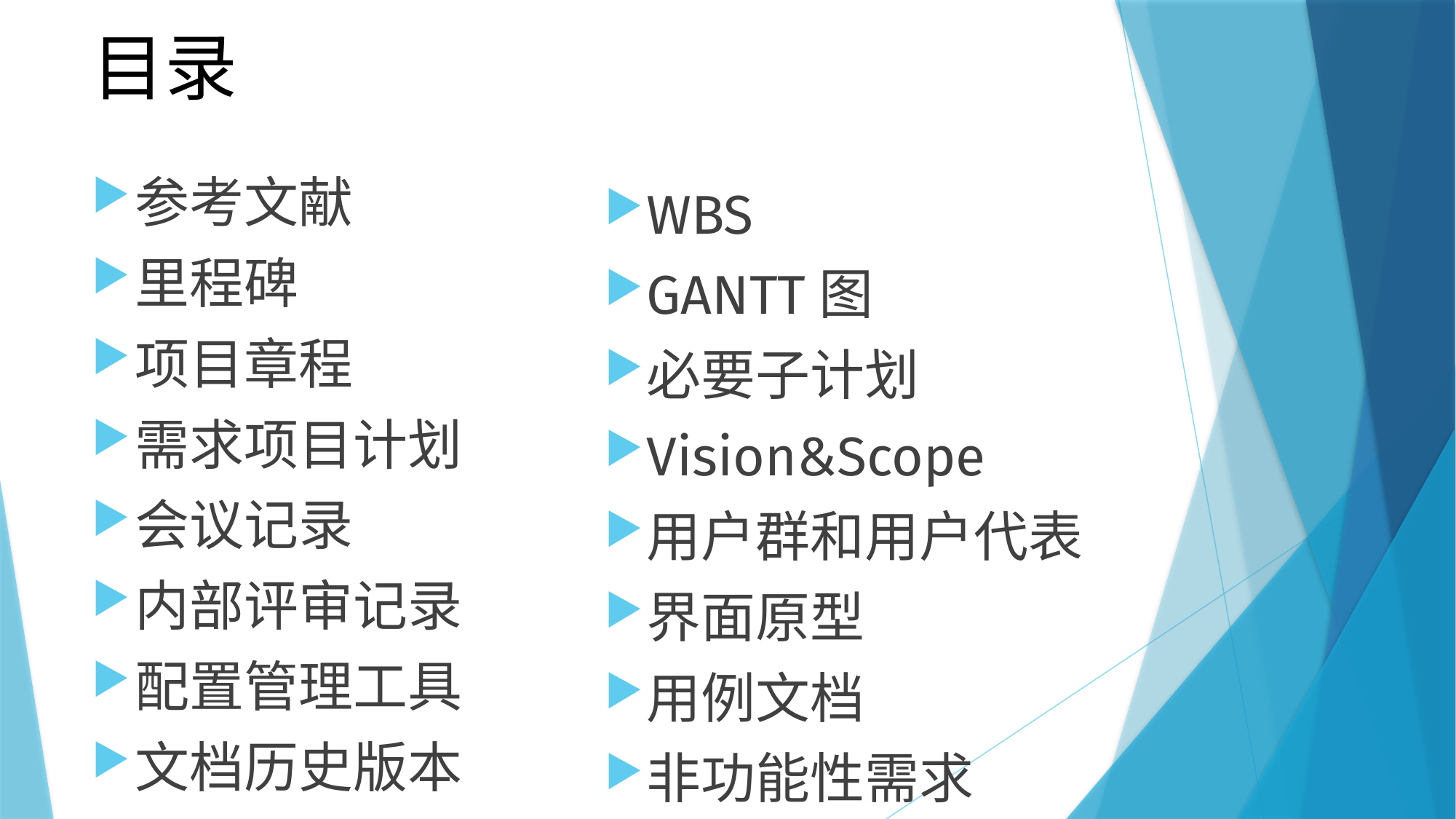

# 目录
参考文献
里程碑
项目章程
需求项目计划
会议记录
内部评审记录
配置管理工具
文档历史版本

WBS
GANTT图
必要子计划
Vision&Scope
用户群和用户代表
界面原型
用例文档
非功能性需求